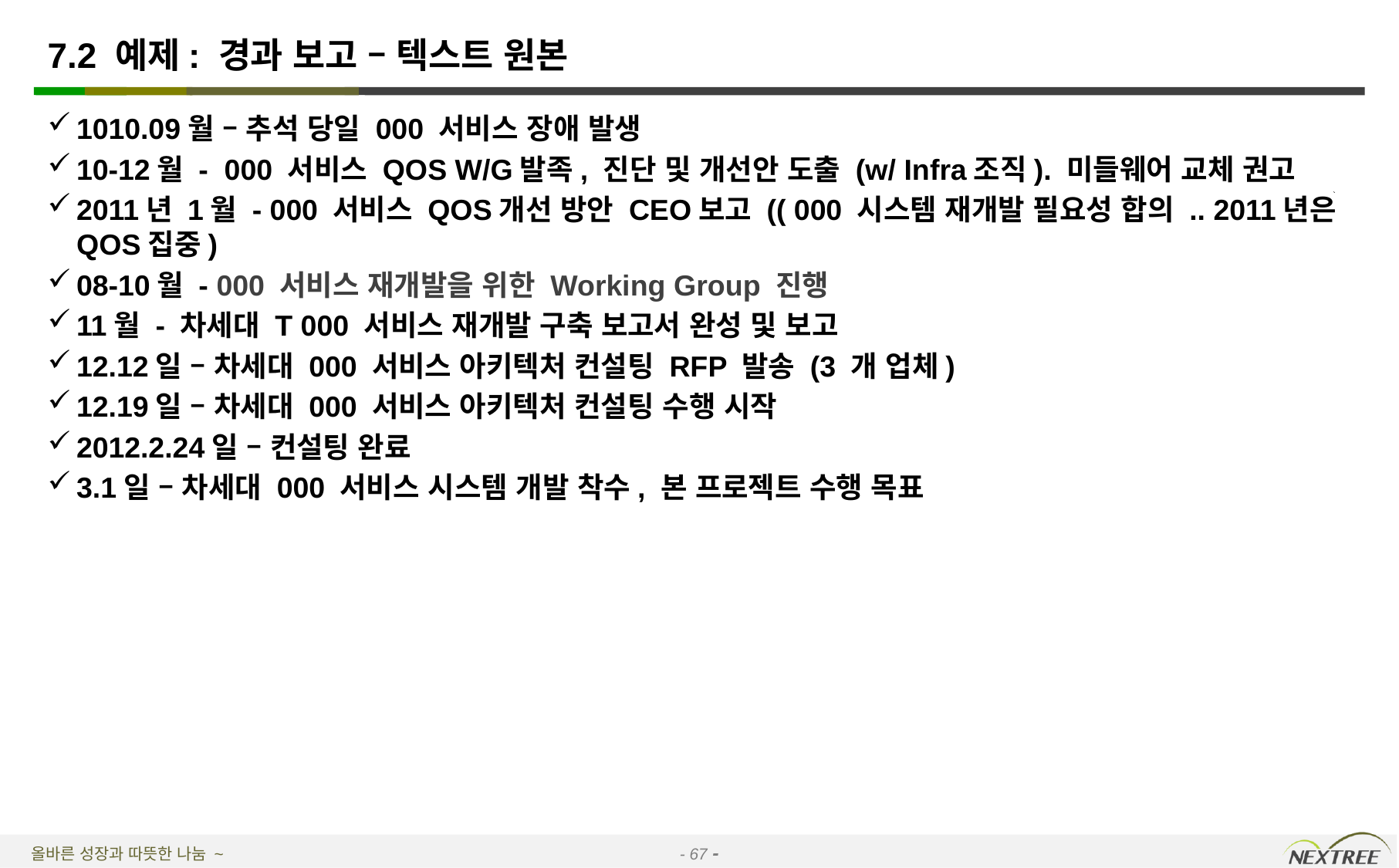

# 7.2 예제: 경과 보고 – 텍스트 원본
1010.09월 – 추석 당일 000 서비스 장애 발생
10-12월 -  000 서비스 QOS W/G발족, 진단 및 개선안 도출 (w/ Infra조직). 미들웨어 교체 권고
2011년 1월 - 000 서비스 QOS개선 방안 CEO보고 (( 000 시스템 재개발 필요성 합의 .. 2011년은 QOS집중)
08-10월 - 000 서비스 재개발을 위한 Working Group 진행
11월 - 차세대 T 000 서비스 재개발 구축 보고서 완성 및 보고
12.12일 – 차세대 000 서비스 아키텍처 컨설팅 RFP 발송 (3 개 업체)
12.19일 – 차세대 000 서비스 아키텍처 컨설팅 수행 시작
2012.2.24일 – 컨설팅 완료
3.1일 – 차세대 000 서비스 시스템 개발 착수, 본 프로젝트 수행 목표